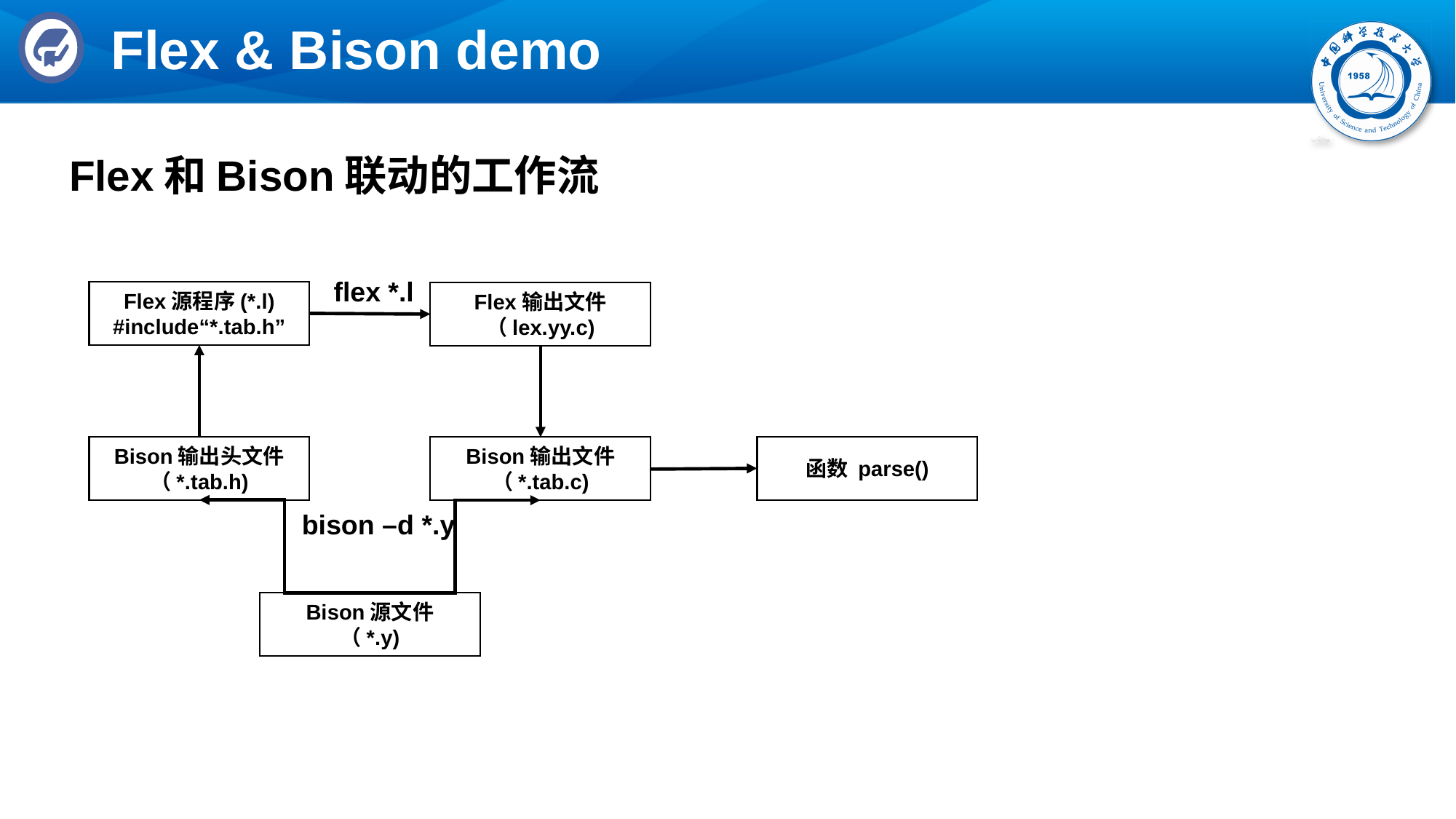

# Flex & Bison demo
Flex和Bison联动的工作流
flex *.l
Flex源程序(*.l)
#include“*.tab.h”
Flex输出文件
（lex.yy.c)
Bison输出头文件
（*.tab.h)
函数 parse()
Bison输出文件
（*.tab.c)
Bison源文件
（*.y)
bison –d *.y